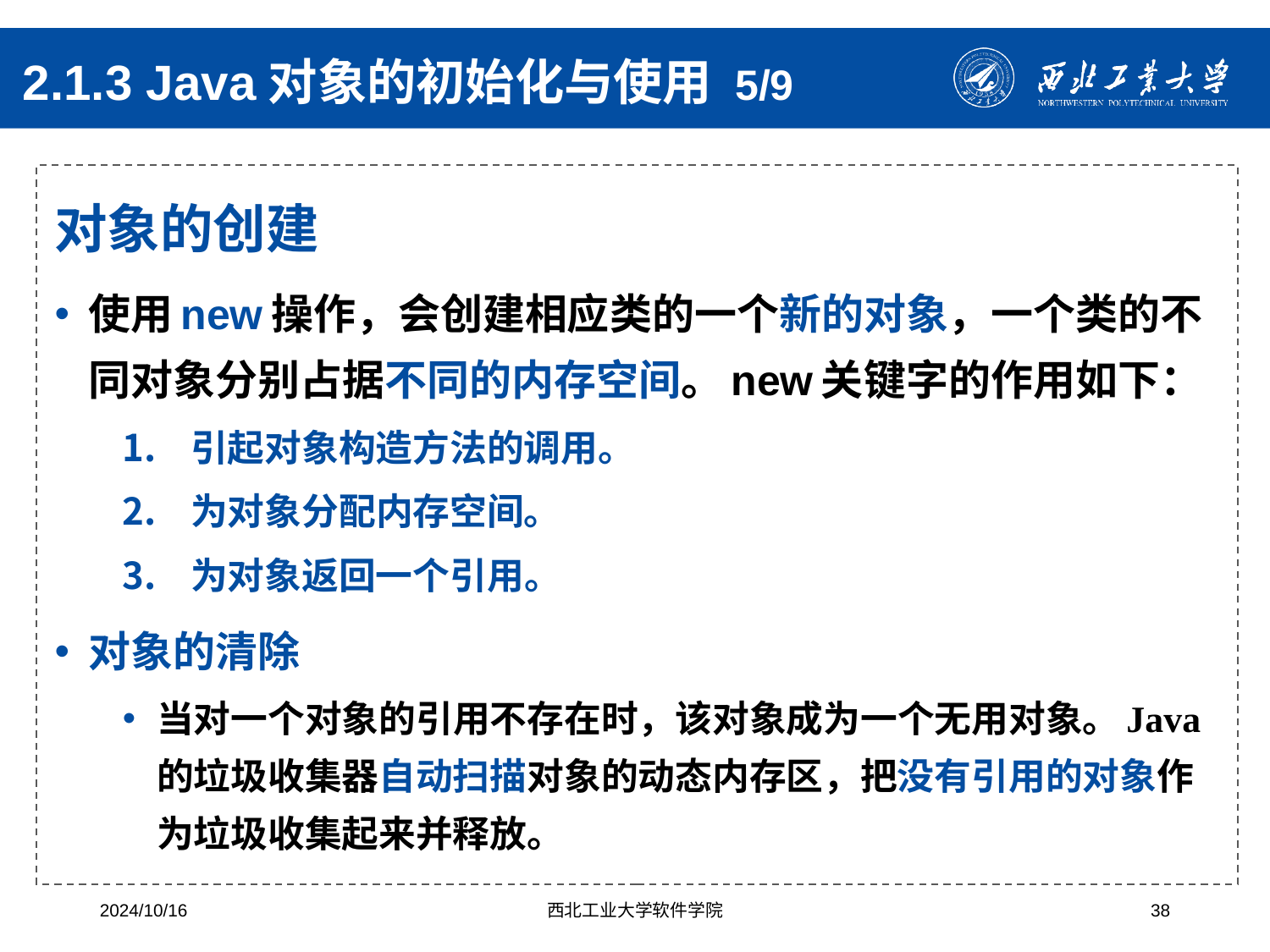

# 2.1.3 Java对象的初始化与使用 5/9
对象的创建
使用new操作，会创建相应类的一个新的对象，一个类的不同对象分别占据不同的内存空间。new关键字的作用如下：
引起对象构造方法的调用。
为对象分配内存空间。
为对象返回一个引用。
对象的清除
当对一个对象的引用不存在时，该对象成为一个无用对象。Java的垃圾收集器自动扫描对象的动态内存区，把没有引用的对象作为垃圾收集起来并释放。
2024/10/16
西北工业大学软件学院
38